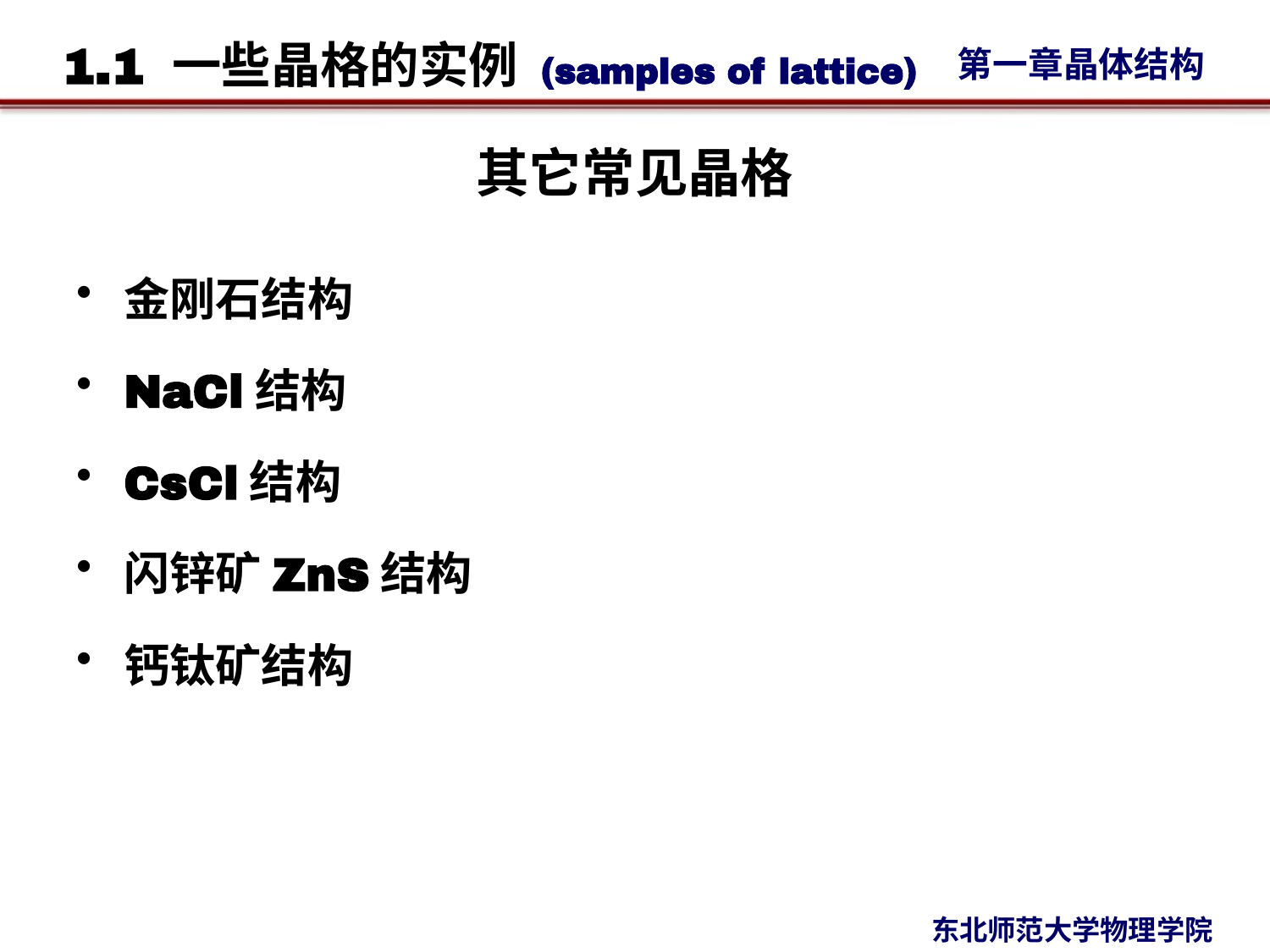

# 其它常见晶格
金刚石结构
NaCl结构
CsCl结构
闪锌矿ZnS结构
钙钛矿结构